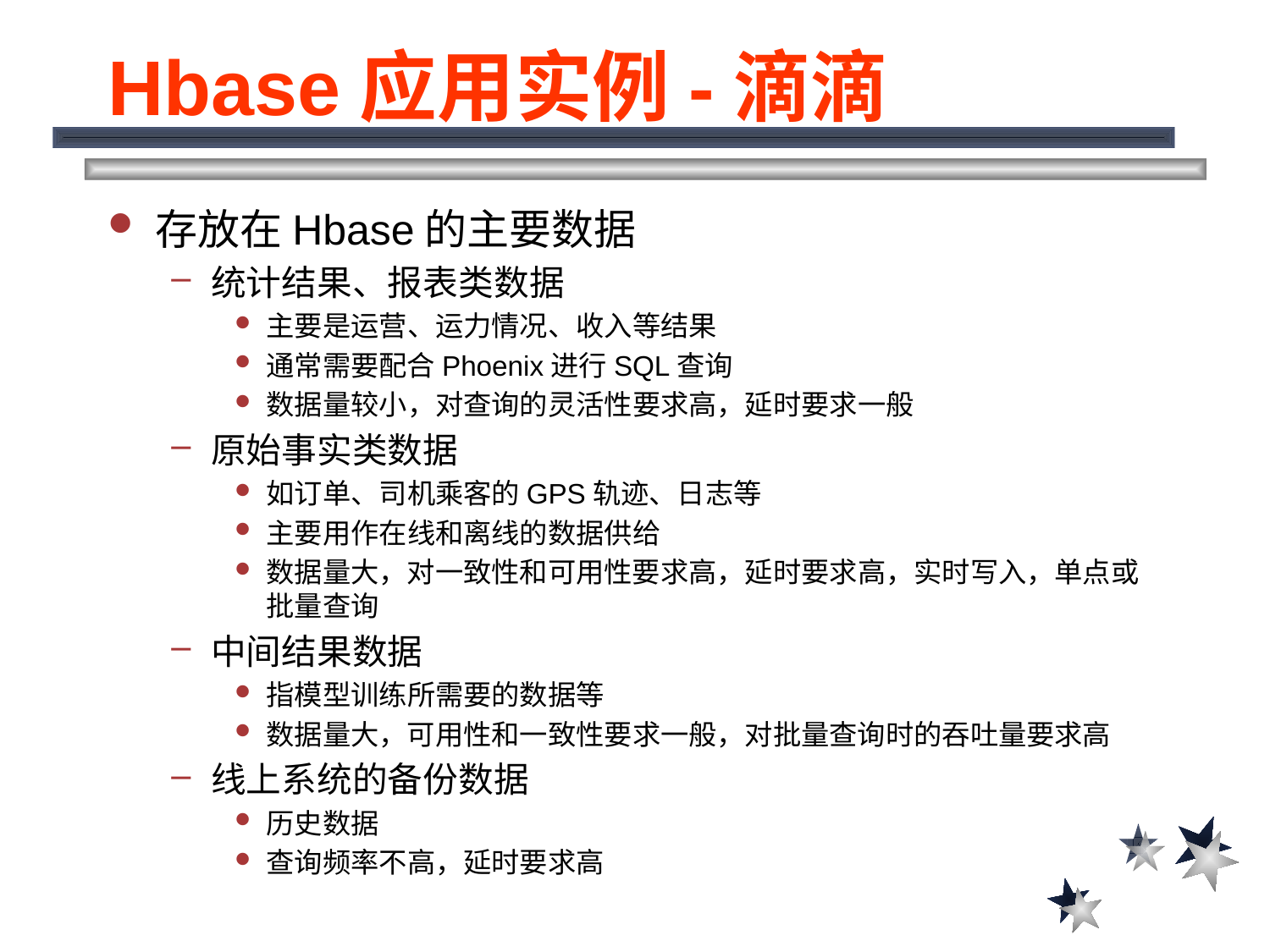

Hbase应用实例-滴滴

存放在Hbase的主要数据
统计结果、报表类数据
主要是运营、运力情况、收入等结果
通常需要配合Phoenix进行SQL查询
数据量较小，对查询的灵活性要求高，延时要求一般
原始事实类数据
如订单、司机乘客的GPS轨迹、日志等
主要用作在线和离线的数据供给
数据量大，对一致性和可用性要求高，延时要求高，实时写入，单点或批量查询
中间结果数据
指模型训练所需要的数据等
数据量大，可用性和一致性要求一般，对批量查询时的吞吐量要求高
线上系统的备份数据
历史数据
查询频率不高，延时要求高